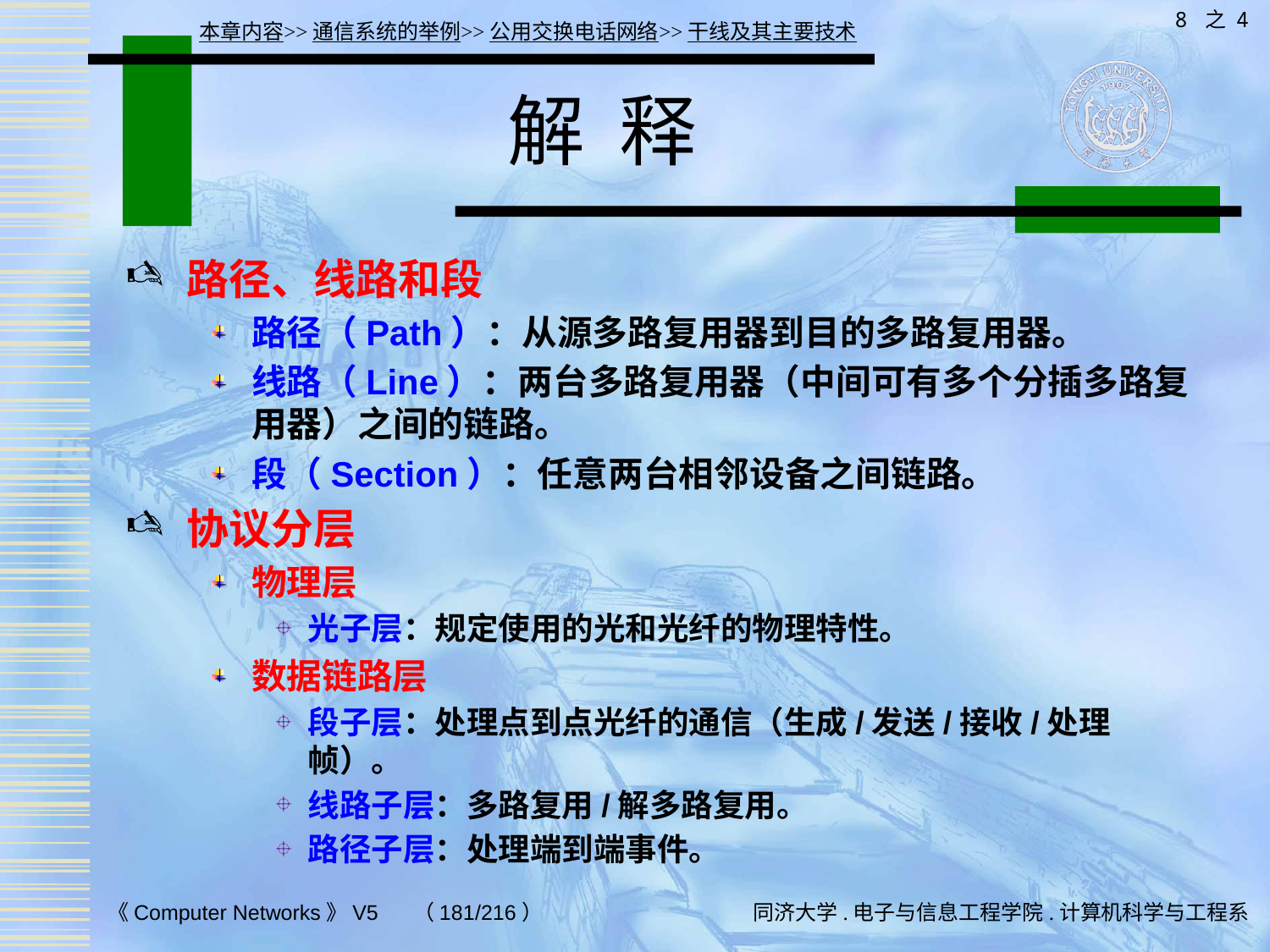

8 之 4
本章内容>>通信系统的举例>>公用交换电话网络>>干线及其主要技术
# 解  释
路径、线路和段
路径（Path）：从源多路复用器到目的多路复用器。
线路（Line）：两台多路复用器（中间可有多个分插多路复用器）之间的链路。
段（Section）：任意两台相邻设备之间链路。
协议分层
物理层
光子层：规定使用的光和光纤的物理特性。
数据链路层
段子层：处理点到点光纤的通信（生成/发送/接收/处理帧）。
线路子层：多路复用/解多路复用。
路径子层：处理端到端事件。